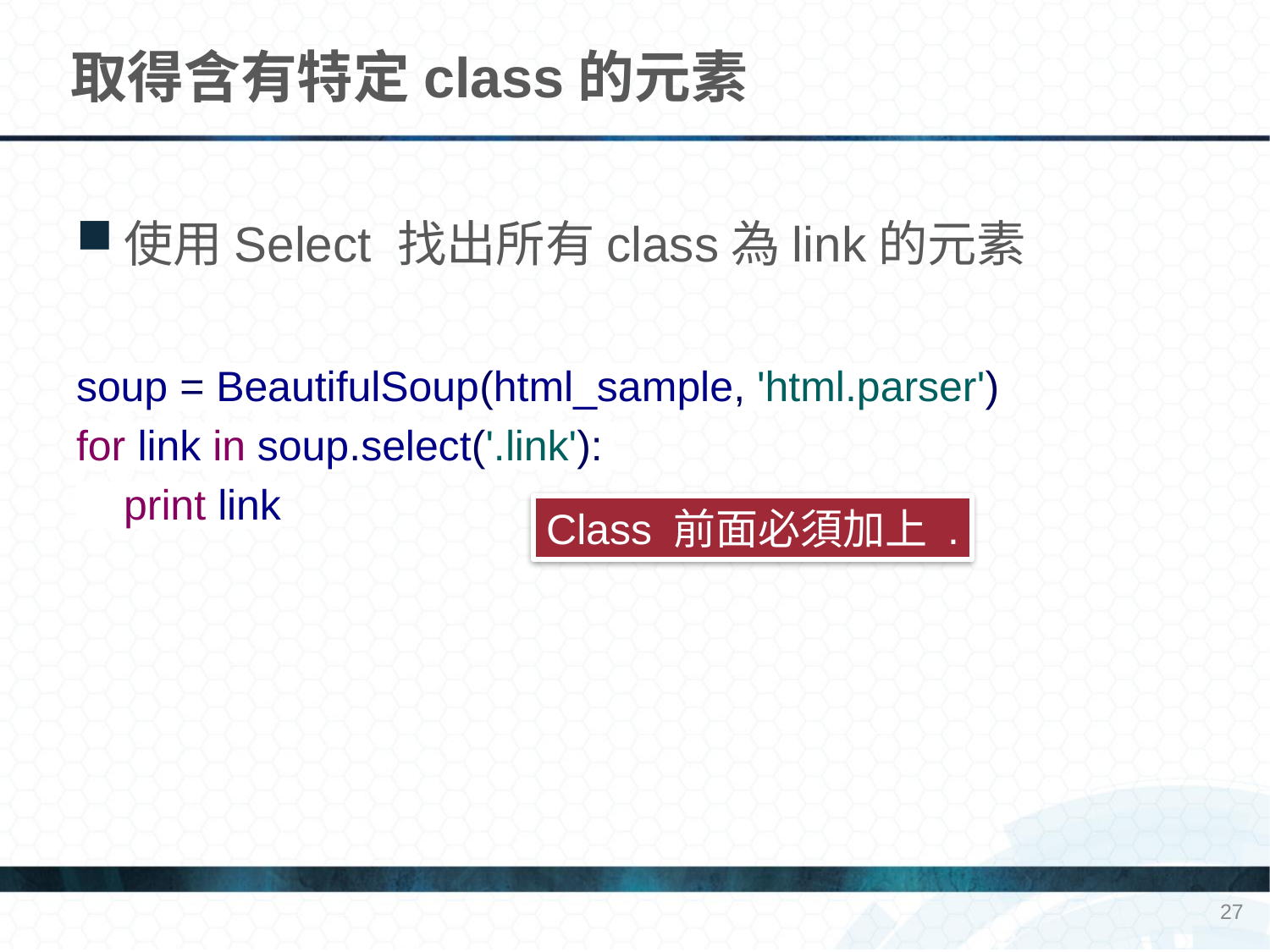

# 取得含有特定class的元素
使用Select 找出所有class為link的元素

soup = BeautifulSoup(html_sample, 'html.parser')
for link in soup.select('.link'):
    print link
Class 前面必須加上 .
27